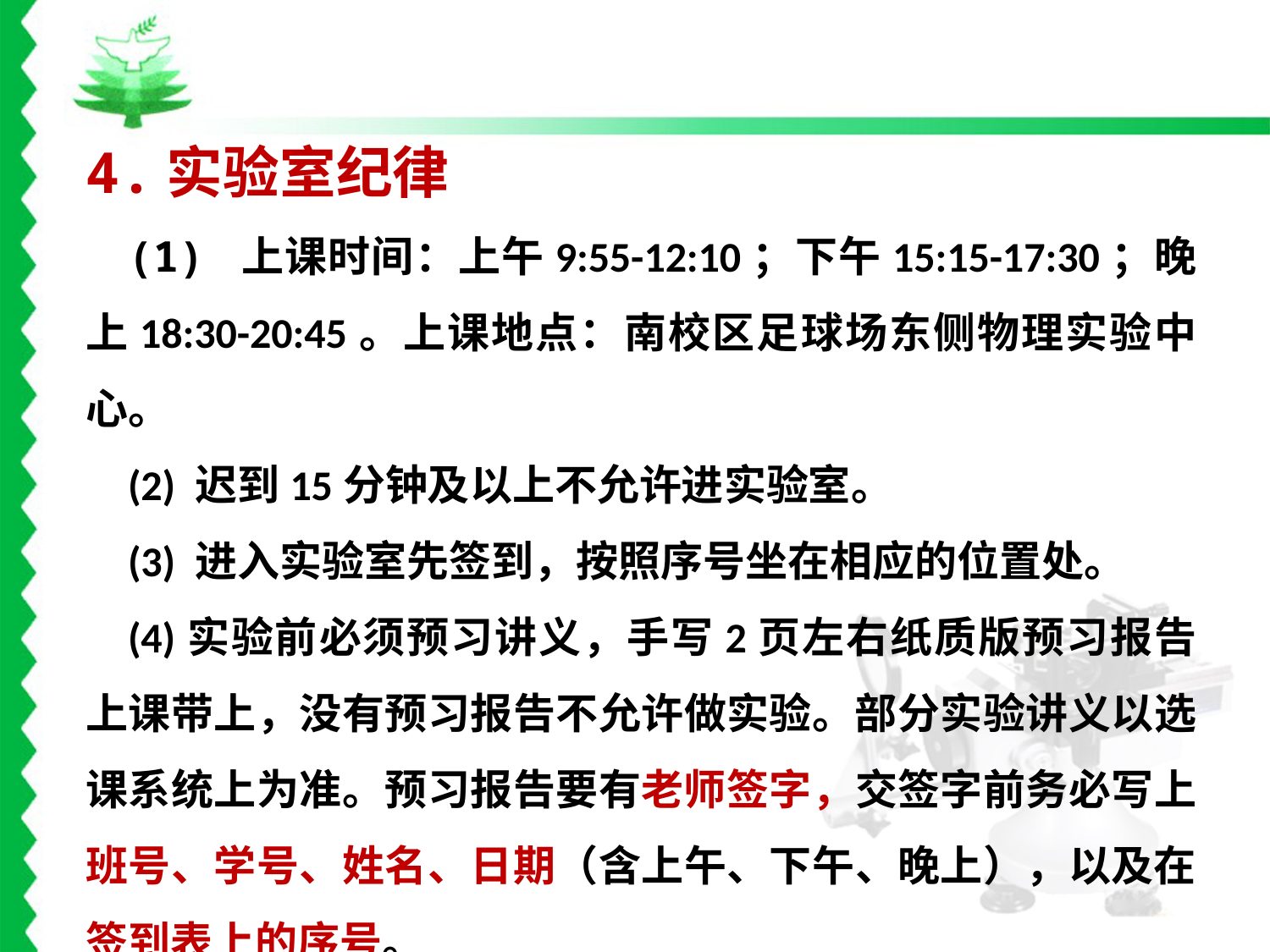

4.实验室纪律
(1) 上课时间：上午9:55-12:10；下午15:15-17:30；晚上18:30-20:45。上课地点：南校区足球场东侧物理实验中心。
(2) 迟到15分钟及以上不允许进实验室。
(3) 进入实验室先签到，按照序号坐在相应的位置处。
(4)实验前必须预习讲义，手写2页左右纸质版预习报告上课带上，没有预习报告不允许做实验。部分实验讲义以选课系统上为准。预习报告要有老师签字，交签字前务必写上班号、学号、姓名、日期（含上午、下午、晚上），以及在签到表上的序号。